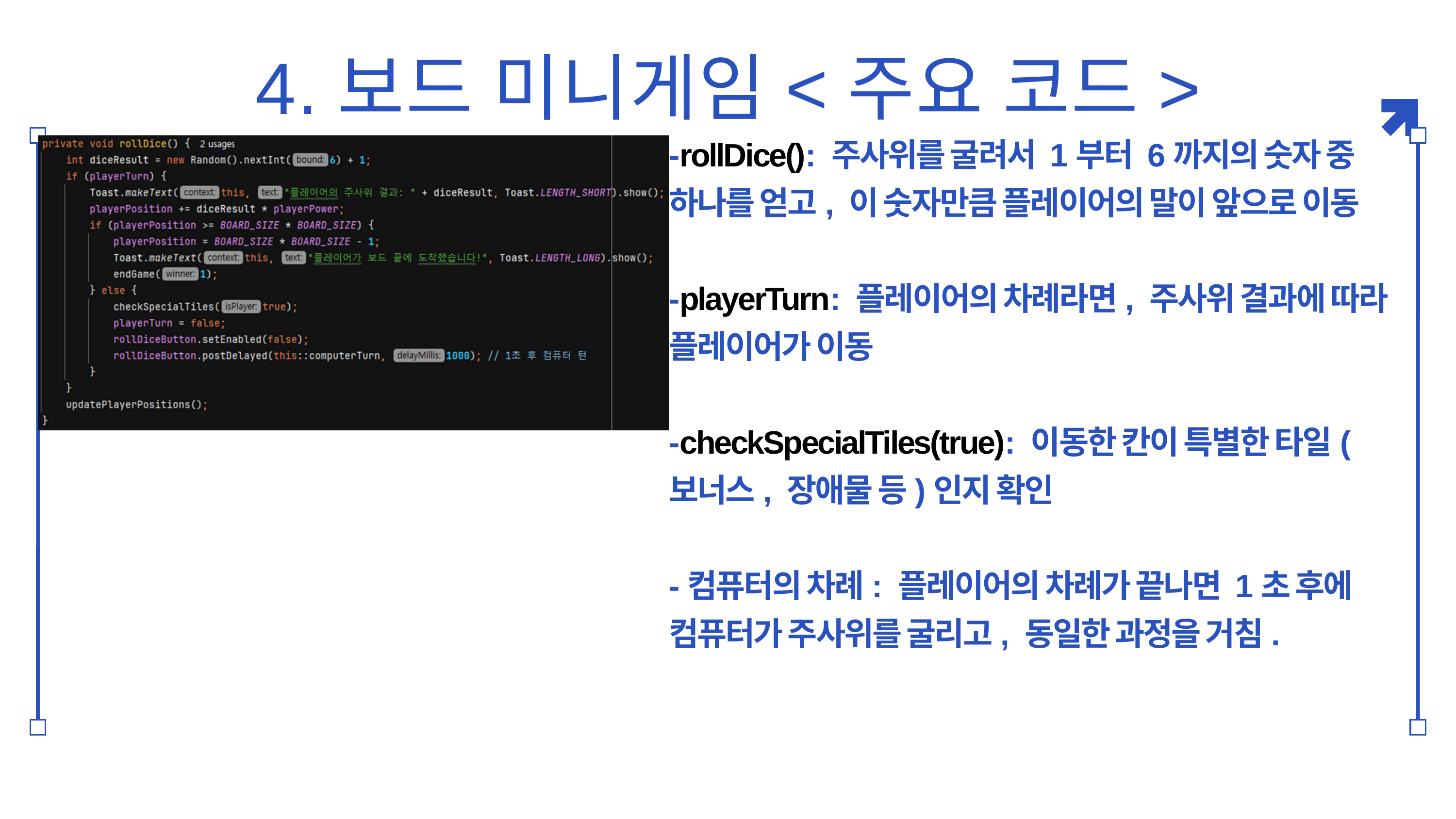

4.보드 미니게임<주요 코드>

-rollDice(): 주사위를 굴려서 1부터 6까지의 숫자 중 하나를 얻고, 이 숫자만큼 플레이어의 말이 앞으로 이동

-playerTurn: 플레이어의 차례라면, 주사위 결과에 따라 플레이어가 이동

-checkSpecialTiles(true): 이동한 칸이 특별한 타일(보너스, 장애물 등)인지 확인

-컴퓨터의 차례: 플레이어의 차례가 끝나면 1초 후에 컴퓨터가 주사위를 굴리고, 동일한 과정을 거침.